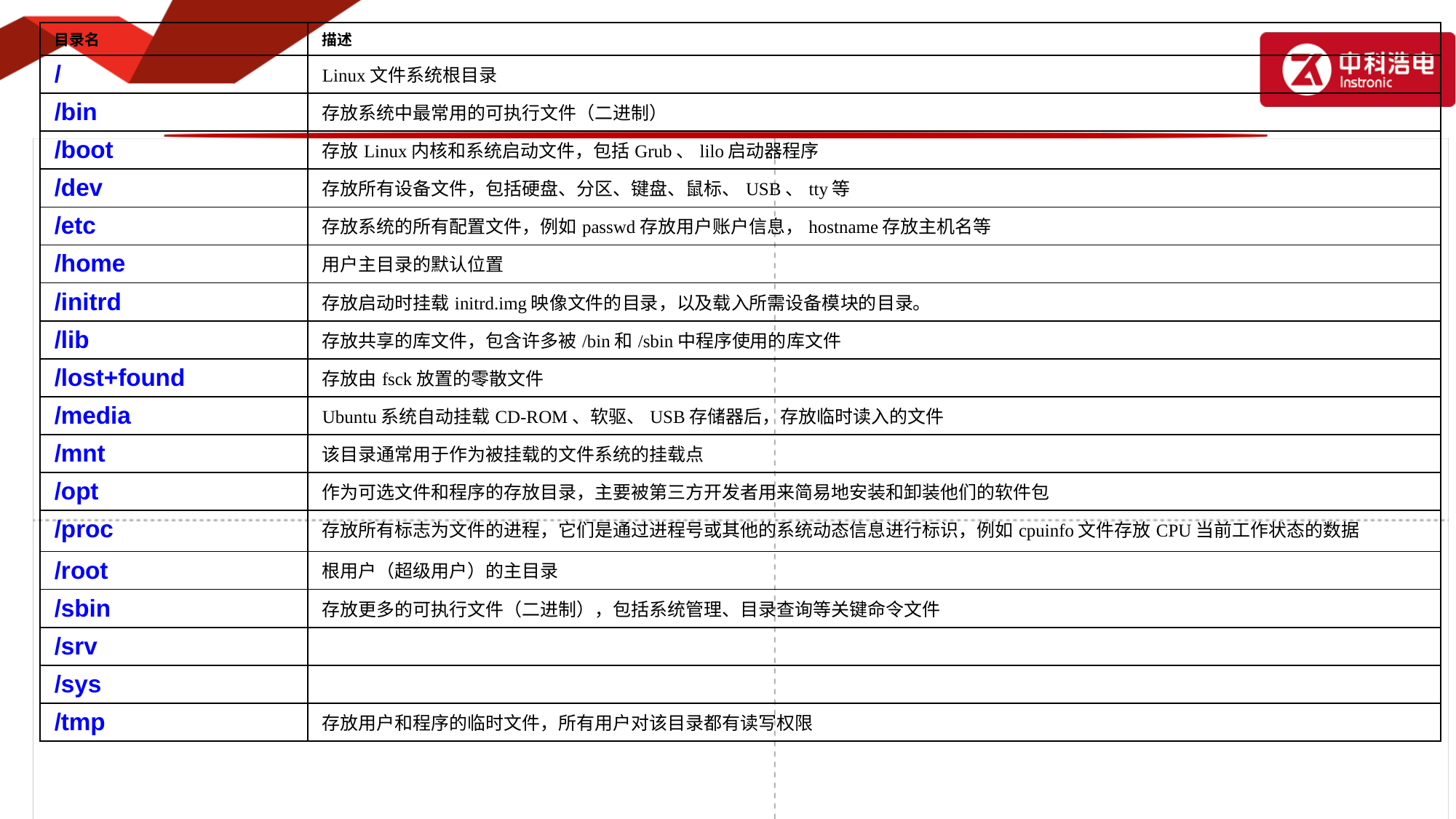

| 目录名 | 描述 |
| --- | --- |
| / | Linux文件系统根目录 |
| /bin | 存放系统中最常用的可执行文件（二进制） |
| /boot | 存放Linux内核和系统启动文件，包括Grub、lilo启动器程序 |
| /dev | 存放所有设备文件，包括硬盘、分区、键盘、鼠标、USB、tty等 |
| /etc | 存放系统的所有配置文件，例如passwd存放用户账户信息，hostname存放主机名等 |
| /home | 用户主目录的默认位置 |
| /initrd | 存放启动时挂载initrd.img映像文件的目录，以及载入所需设备模块的目录。 |
| /lib | 存放共享的库文件，包含许多被/bin和/sbin中程序使用的库文件 |
| /lost+found | 存放由fsck放置的零散文件 |
| /media | Ubuntu系统自动挂载CD-ROM、软驱、USB存储器后，存放临时读入的文件 |
| /mnt | 该目录通常用于作为被挂载的文件系统的挂载点 |
| /opt | 作为可选文件和程序的存放目录，主要被第三方开发者用来简易地安装和卸装他们的软件包 |
| /proc | 存放所有标志为文件的进程，它们是通过进程号或其他的系统动态信息进行标识，例如cpuinfo文件存放CPU当前工作状态的数据 |
| /root | 根用户（超级用户）的主目录 |
| /sbin | 存放更多的可执行文件（二进制），包括系统管理、目录查询等关键命令文件 |
| /srv |  |
| /sys |  |
| /tmp | 存放用户和程序的临时文件，所有用户对该目录都有读写权限 |